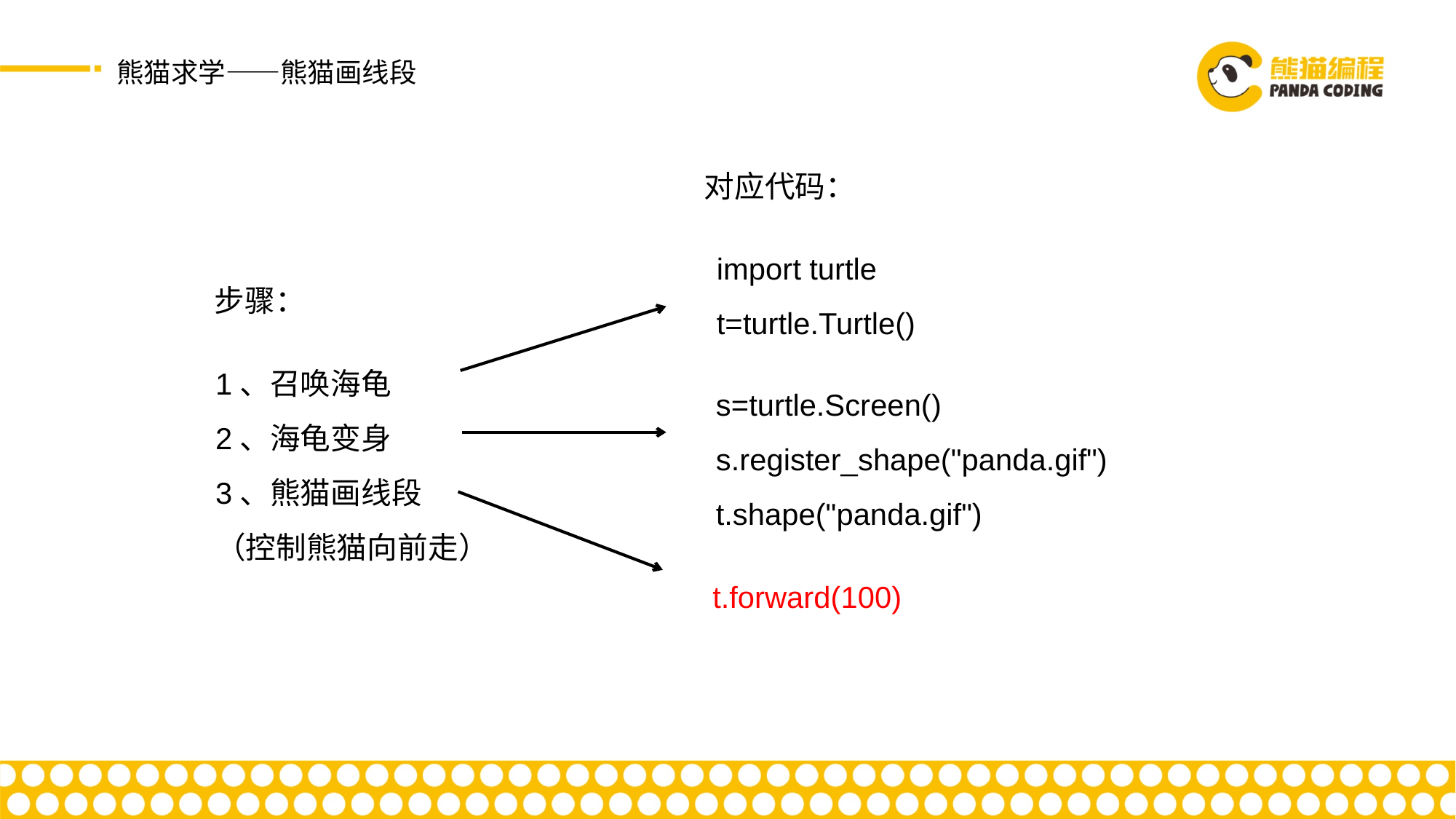

熊猫求学——熊猫画线段
对应代码：
import turtle
t=turtle.Turtle()
步骤：
1、召唤海龟
2、海龟变身
3、熊猫画线段
（控制熊猫向前走）
s=turtle.Screen()
s.register_shape("panda.gif")
t.shape("panda.gif")
t.forward(100)